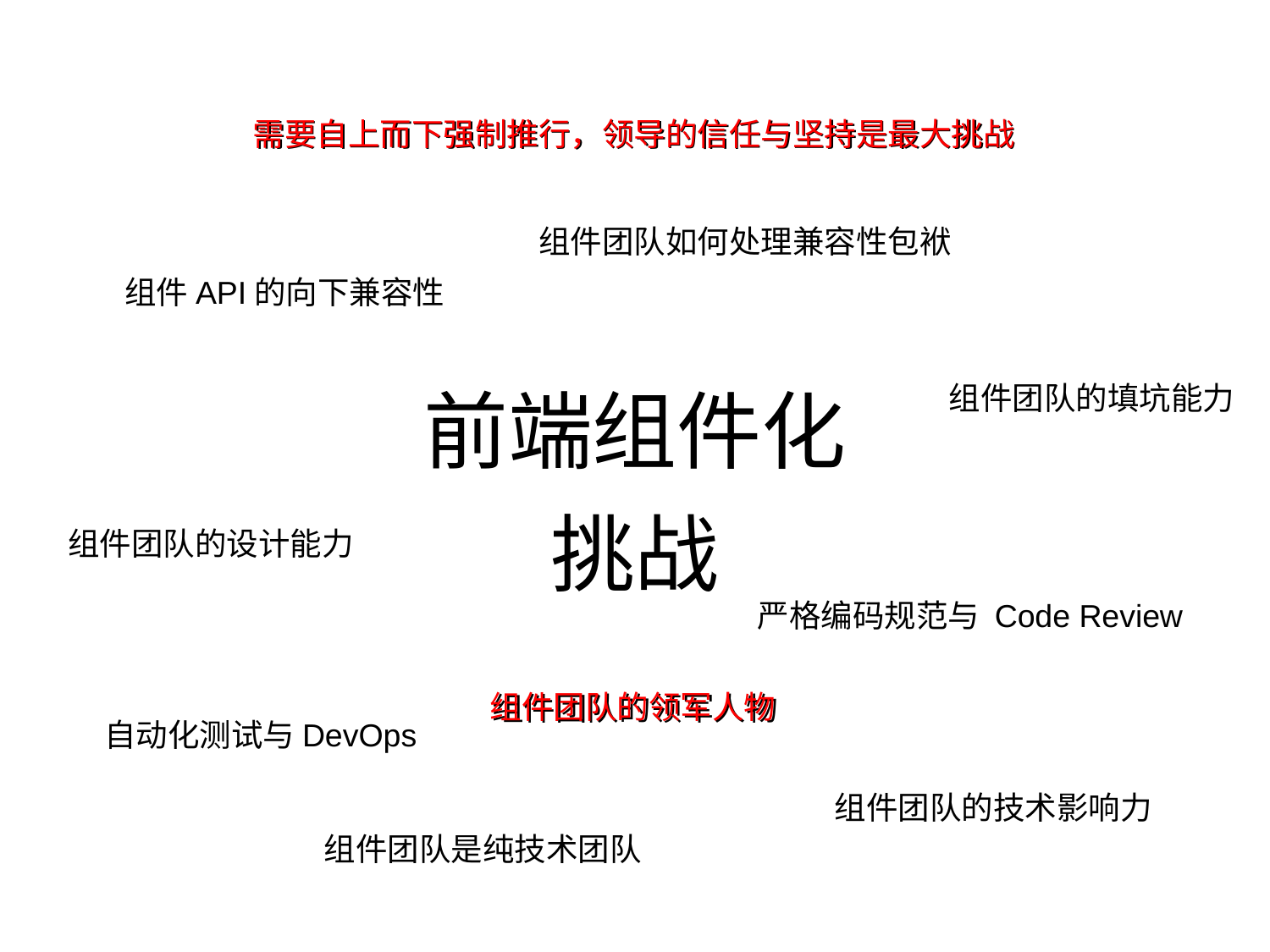

需要自上而下强制推行，领导的信任与坚持是最大挑战
需要自上而下强制推行，领导的信任与坚持是最大挑战
组件团队如何处理兼容性包袱
组件API的向下兼容性
# 前端组件化
组件团队的填坑能力
挑战
组件团队的设计能力
严格编码规范与 Code Review
组件团队的领军人物
组件团队的领军人物
自动化测试与DevOps
组件团队的技术影响力
组件团队是纯技术团队